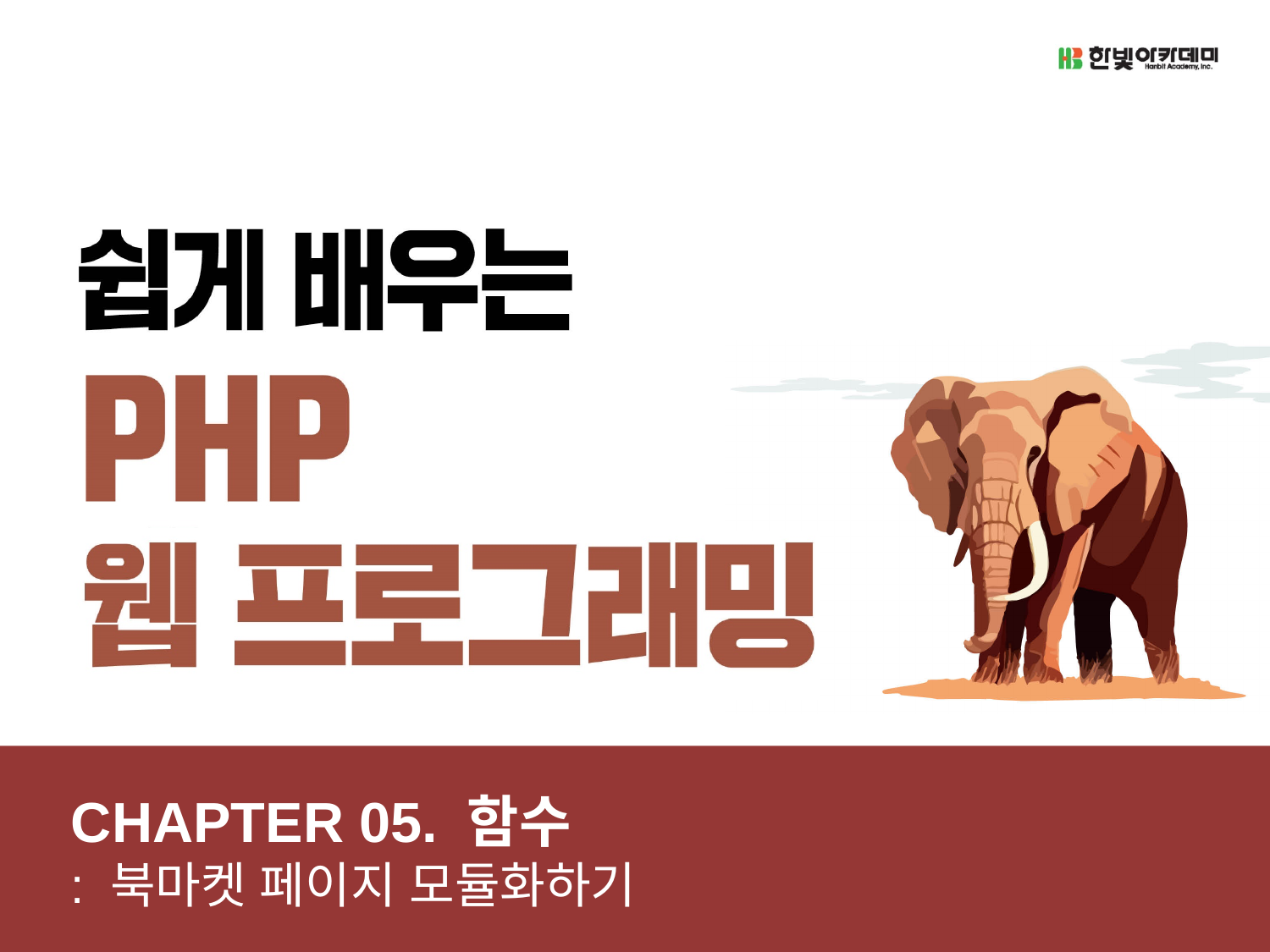

CHAPTER 05. 함수
: 북마켓 페이지 모듈화하기